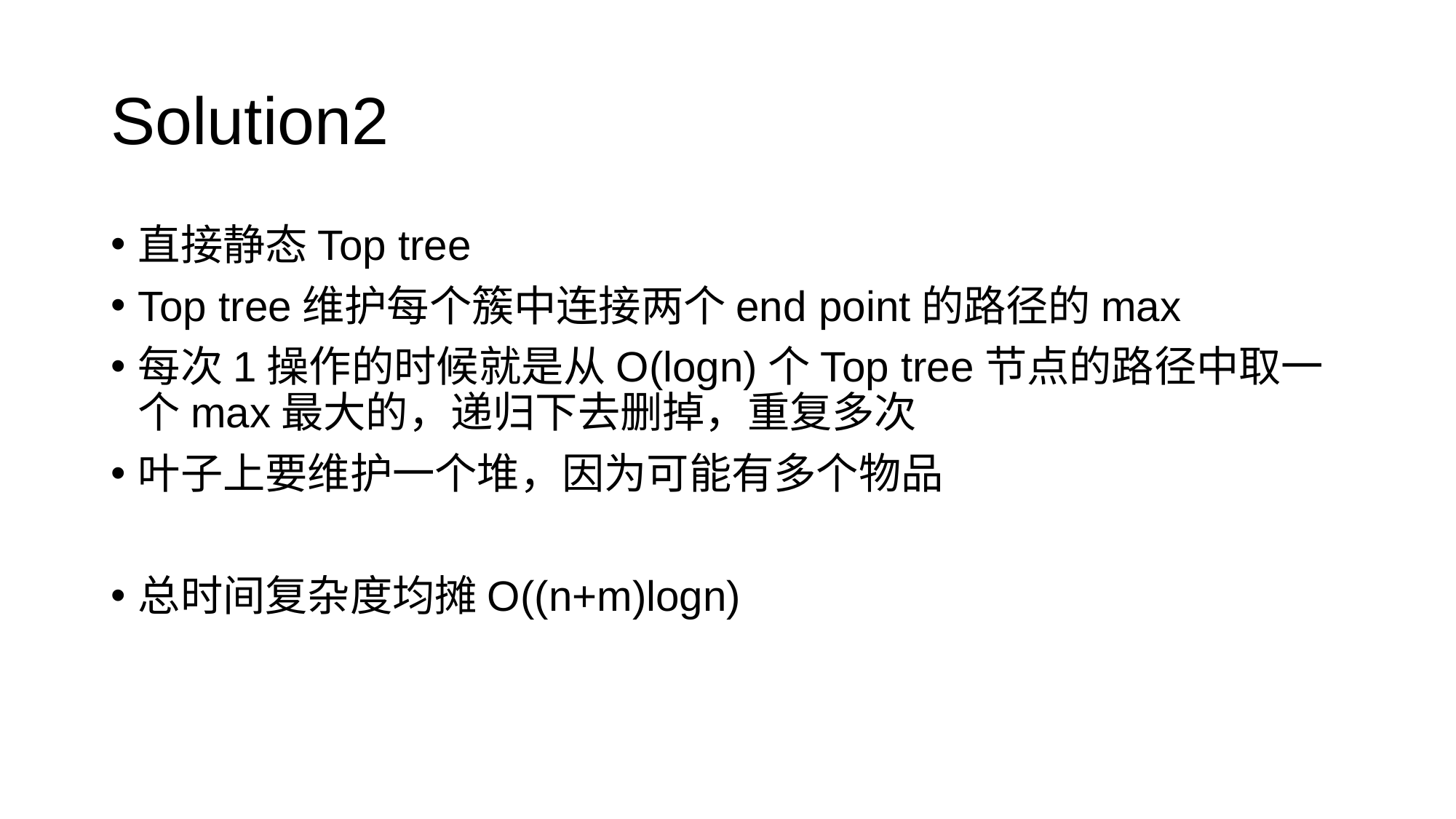

# Solution2
直接静态Top tree
Top tree维护每个簇中连接两个end point的路径的max
每次1操作的时候就是从O(logn)个Top tree节点的路径中取一个max最大的，递归下去删掉，重复多次
叶子上要维护一个堆，因为可能有多个物品

总时间复杂度均摊O((n+m)logn)